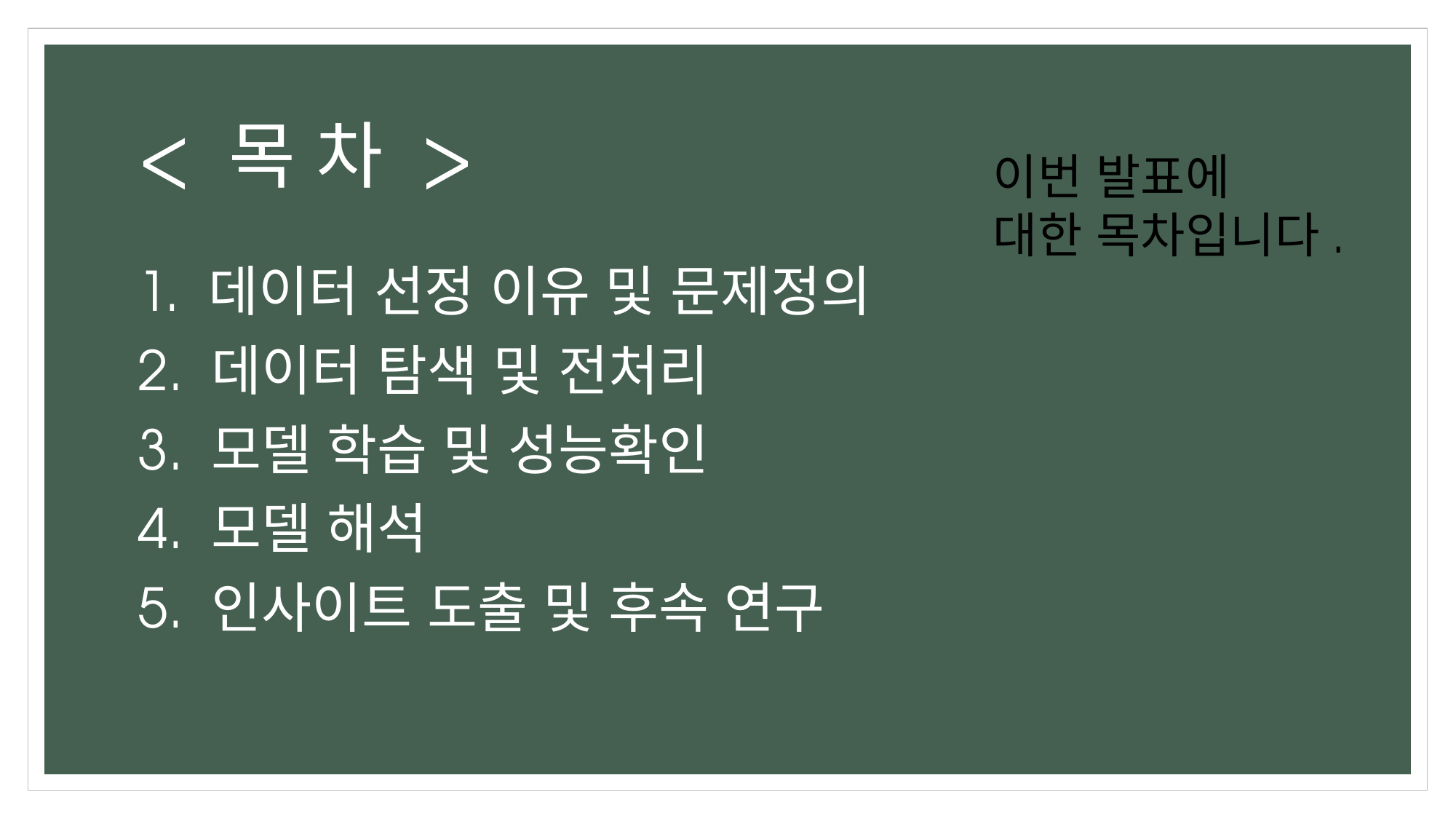

# < 목 차 >
이번 발표에 대한 목차입니다.

1. 데이터 선정 이유 및 문제정의
2. 데이터 탐색 및 전처리
3. 모델 학습 및 성능확인
4. 모델 해석
5. 인사이트 도출 및 후속 연구